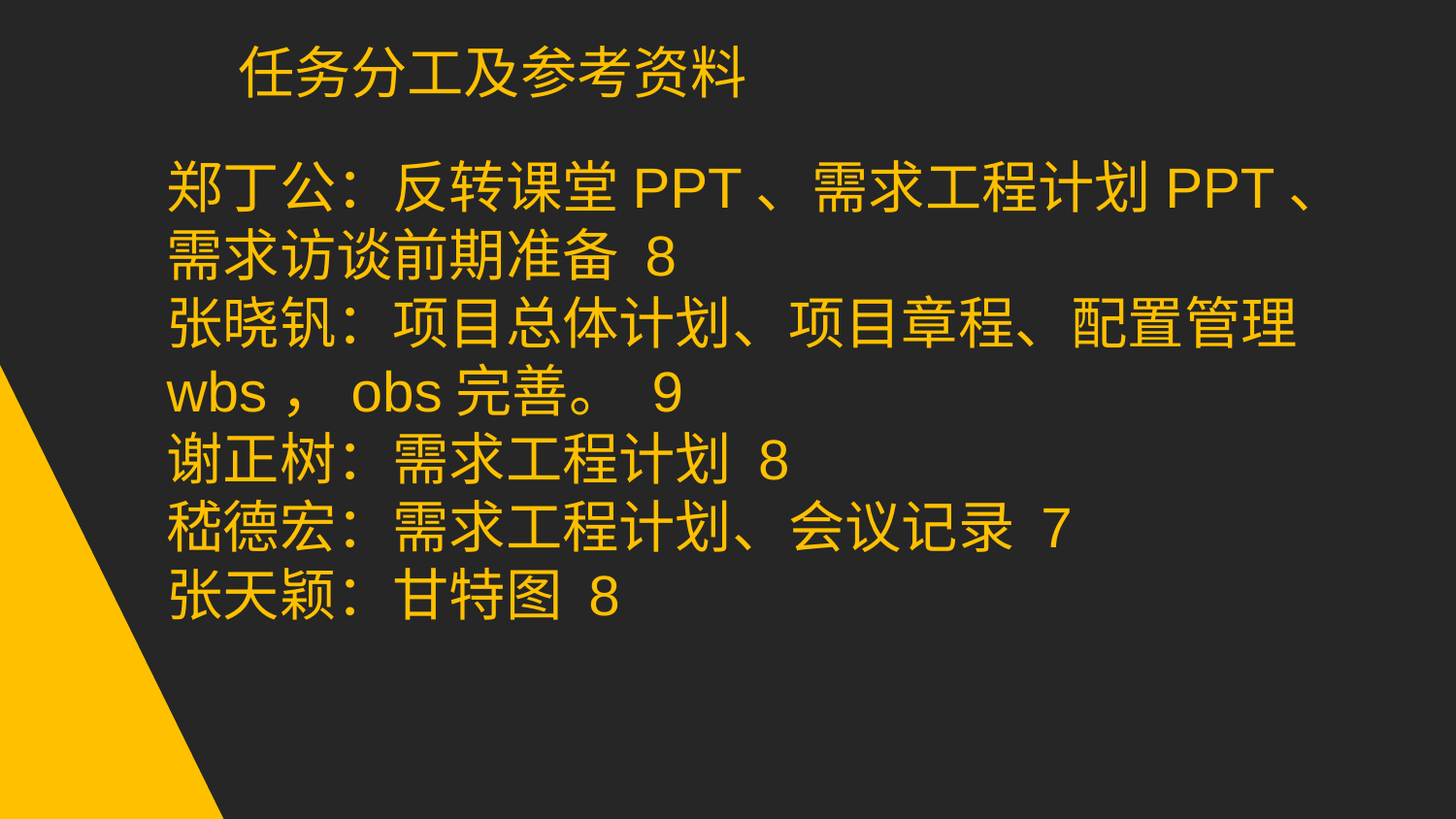

任务分工及参考资料
郑丁公：反转课堂PPT、需求工程计划PPT、需求访谈前期准备 8
张晓钒：项目总体计划、项目章程、配置管理
wbs，obs完善。 9
谢正树：需求工程计划 8
嵇德宏：需求工程计划、会议记录 7
张天颖：甘特图 8